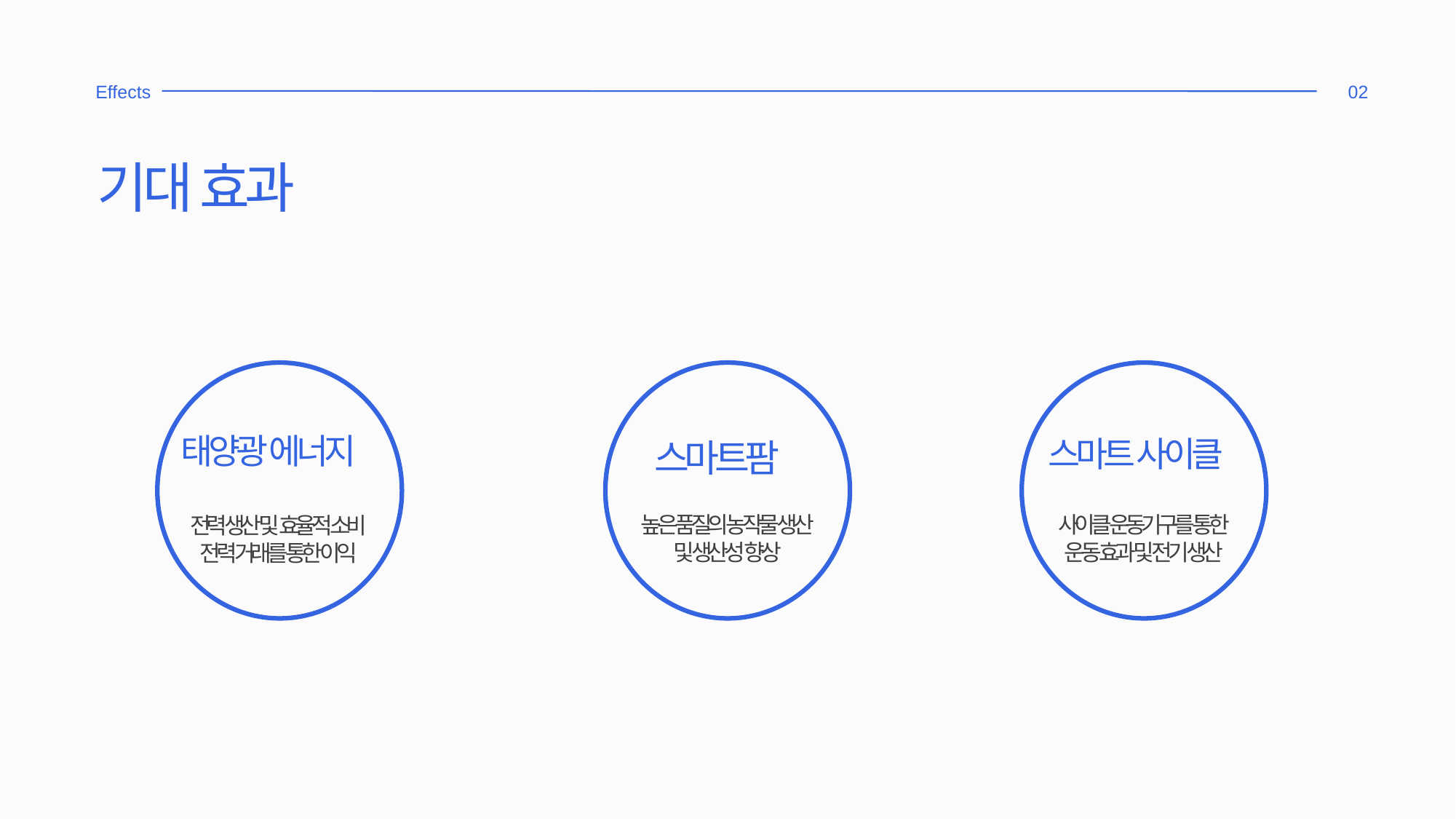

Effects
02
기대 효과

태양광 에너지
전력 생산 및  효율적 소비
전력 거래를 통한 이익

스마트팜
높은 품질의 농작물 생산
및 생산성  향상

스마트 사이클
사이클 운동기구를 통한
운동 효과 및 전기 생산